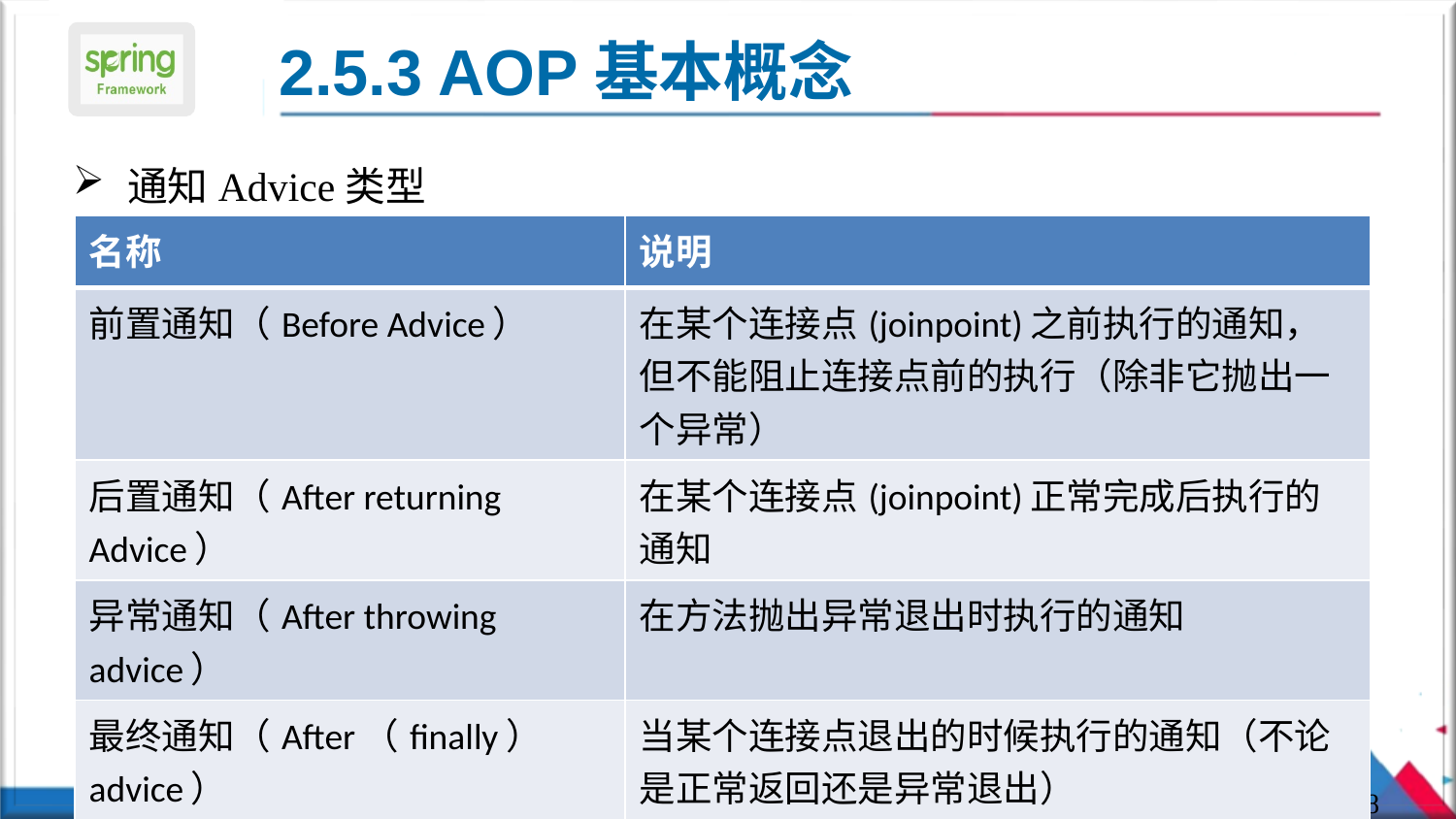

# 2.5.3 AOP基本概念
通知Advice类型

| 名称 | 说明 |
| --- | --- |
| 前置通知（Before Advice） | 在某个连接点(joinpoint)之前执行的通知，但不能阻止连接点前的执行（除非它抛出一个异常） |
| 后置通知（After returning Advice） | 在某个连接点(joinpoint)正常完成后执行的通知 |
| 异常通知（After throwing advice） | 在方法抛出异常退出时执行的通知 |
| 最终通知（After（finally） advice） | 当某个连接点退出的时候执行的通知（不论是正常返回还是异常退出） |
| 环绕通知（Around advice） | 包围一个连接点(joinpoint)的通知 |
60
/78